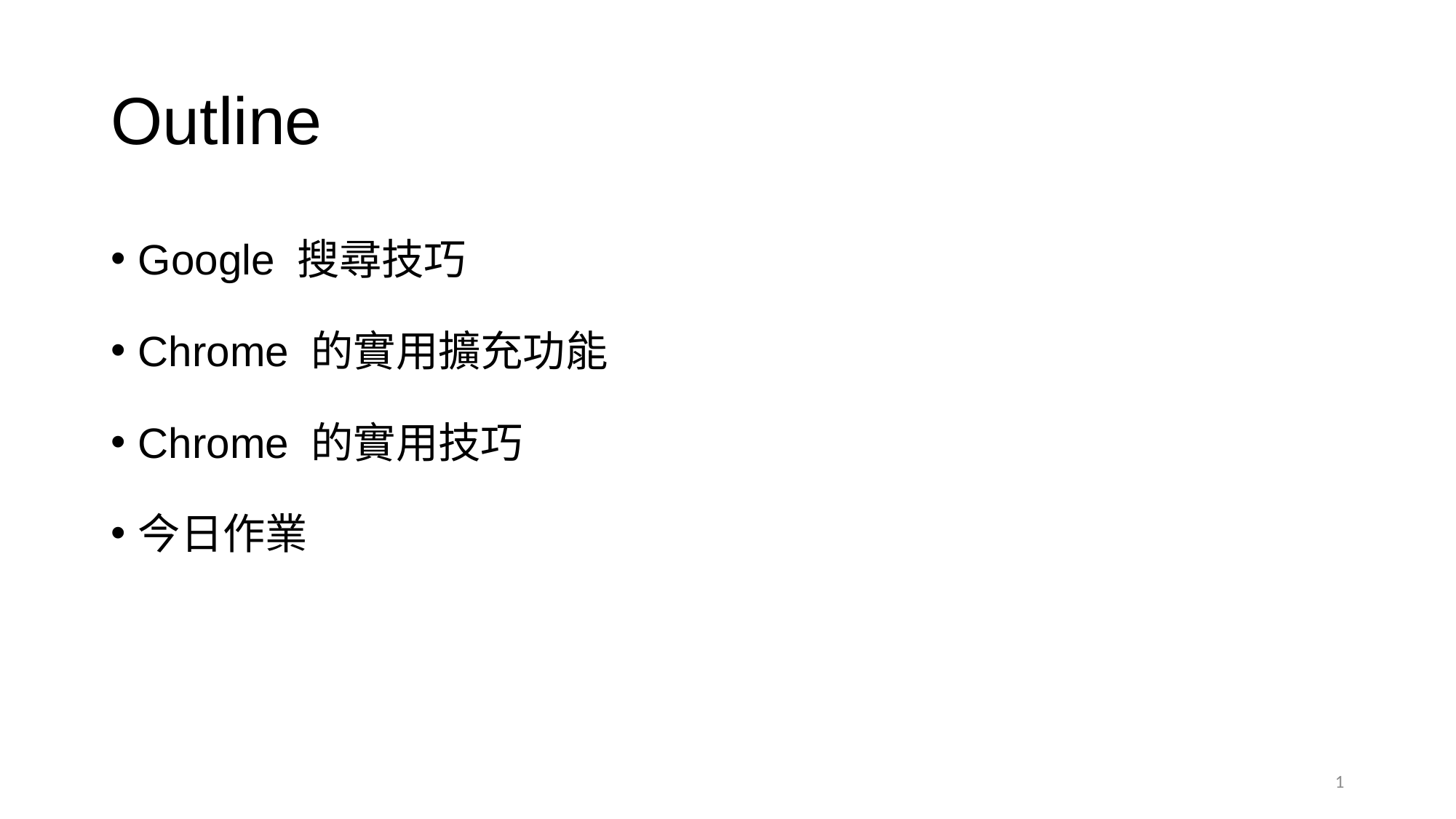

# Outline
Google 搜尋技巧
Chrome 的實用擴充功能
Chrome 的實用技巧
今日作業

1